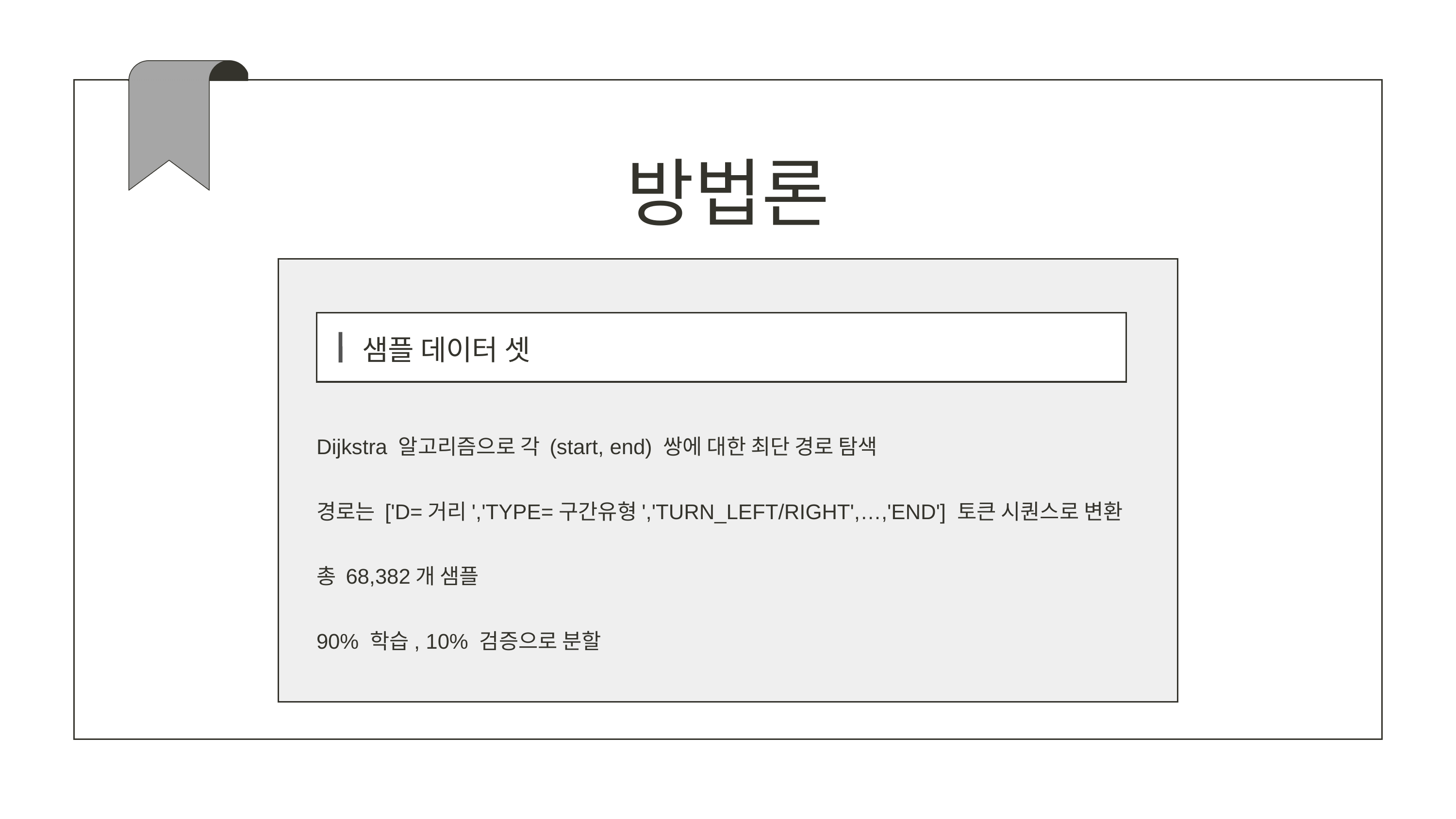

방법론

샘플 데이터 셋

Dijkstra 알고리즘으로 각 (start, end) 쌍에 대한 최단 경로 탐색

경로는 ['D=거리','TYPE=구간유형','TURN_LEFT/RIGHT',…,'END'] 토큰 시퀀스로 변환

총 68,382개 샘플

90% 학습, 10% 검증으로 분할